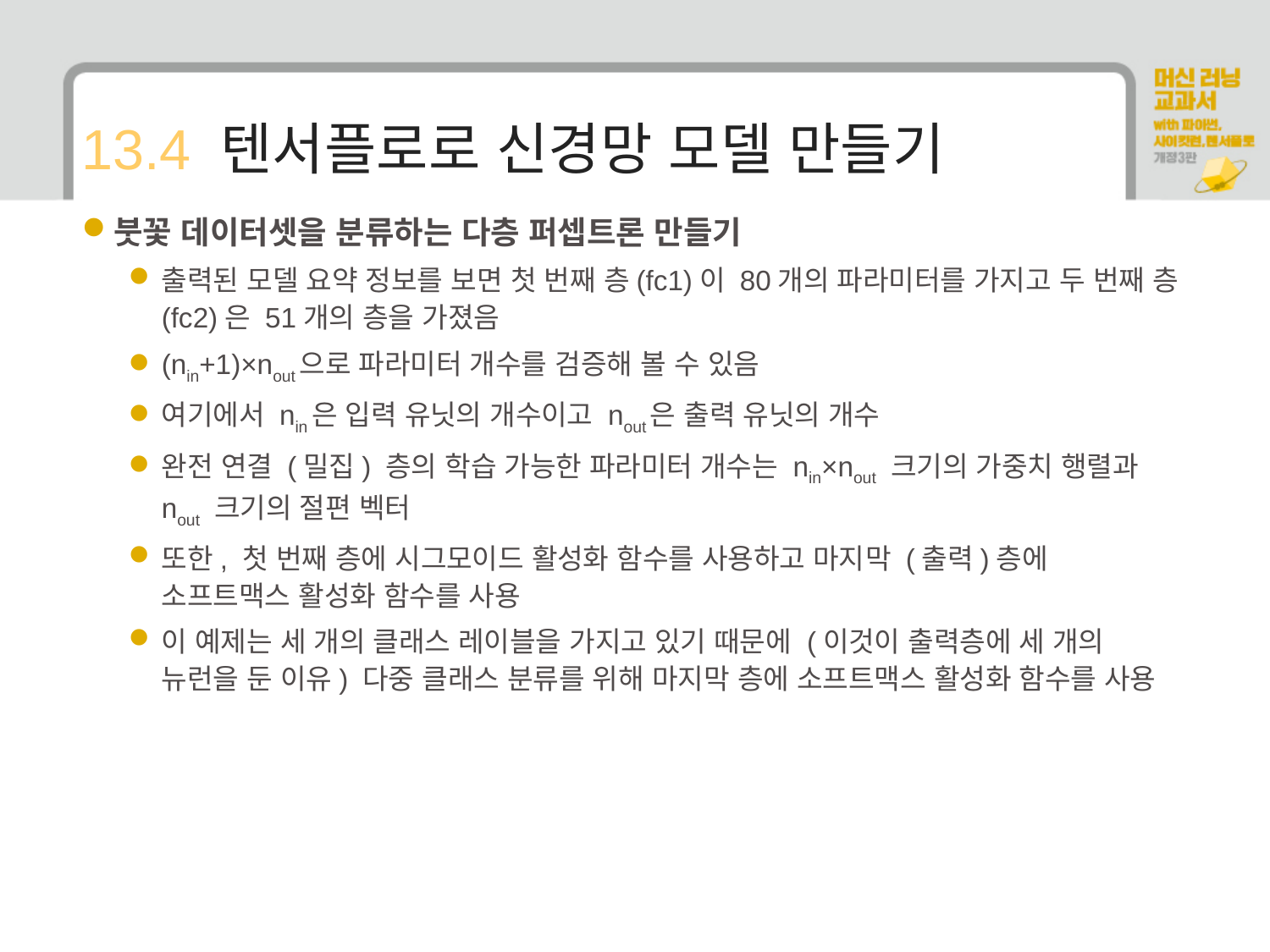

# 13.4 텐서플로로 신경망 모델 만들기
붓꽃 데이터셋을 분류하는 다층 퍼셉트론 만들기
출력된 모델 요약 정보를 보면 첫 번째 층(fc1)이 80개의 파라미터를 가지고 두 번째 층(fc2)은 51개의 층을 가졌음
(nin+1)×nout으로 파라미터 개수를 검증해 볼 수 있음
여기에서 nin은 입력 유닛의 개수이고 nout은 출력 유닛의 개수
완전 연결 (밀집) 층의 학습 가능한 파라미터 개수는 nin×nout 크기의 가중치 행렬과 nout 크기의 절편 벡터
또한, 첫 번째 층에 시그모이드 활성화 함수를 사용하고 마지막 (출력)층에 소프트맥스 활성화 함수를 사용
이 예제는 세 개의 클래스 레이블을 가지고 있기 때문에 (이것이 출력층에 세 개의 뉴런을 둔 이유) 다중 클래스 분류를 위해 마지막 층에 소프트맥스 활성화 함수를 사용